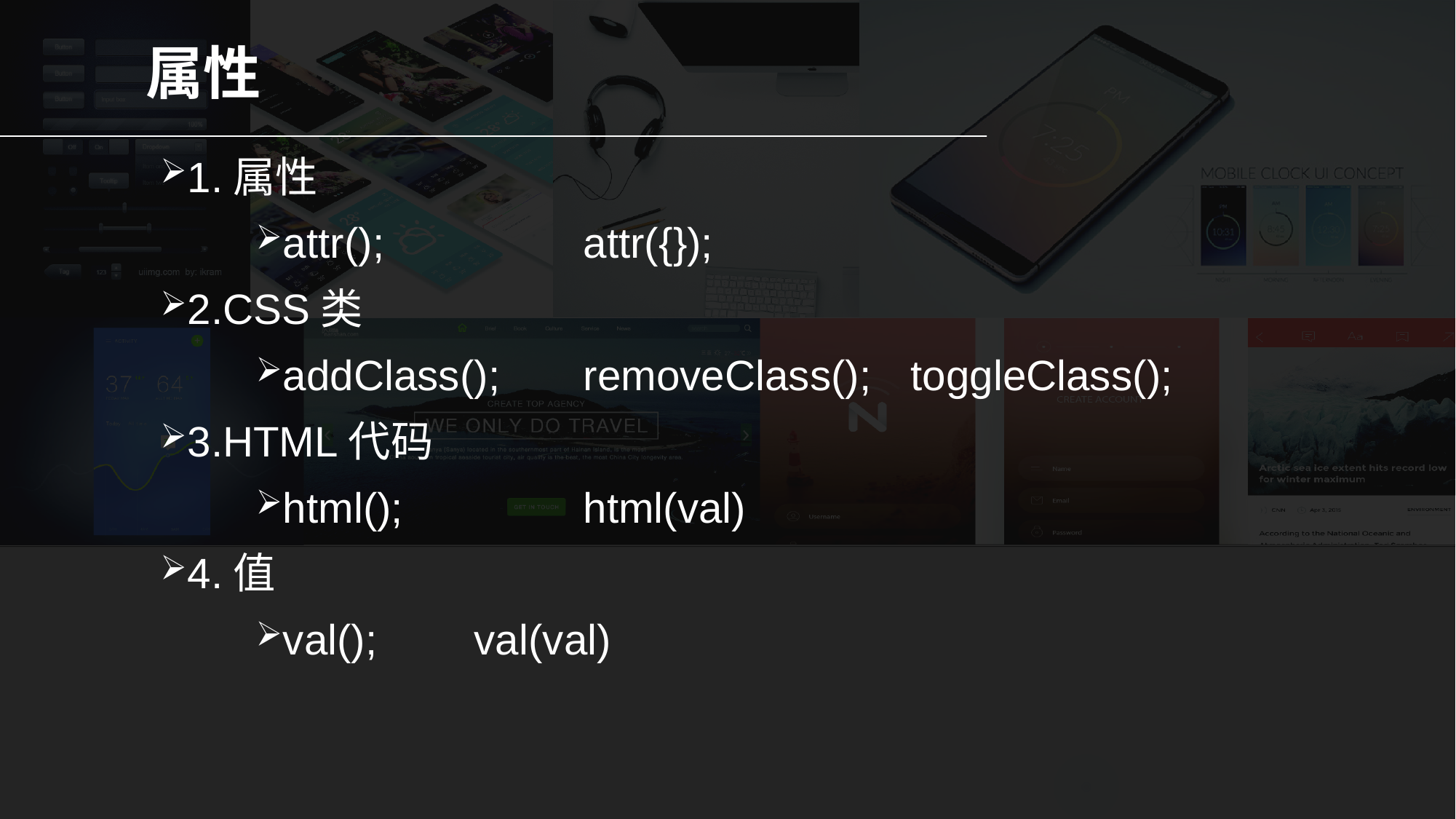

# 属性
1.属性
attr();		attr({});
2.CSS类
addClass();	removeClass(); 	toggleClass();
3.HTML代码
html();		html(val)
4.值
val();	val(val)